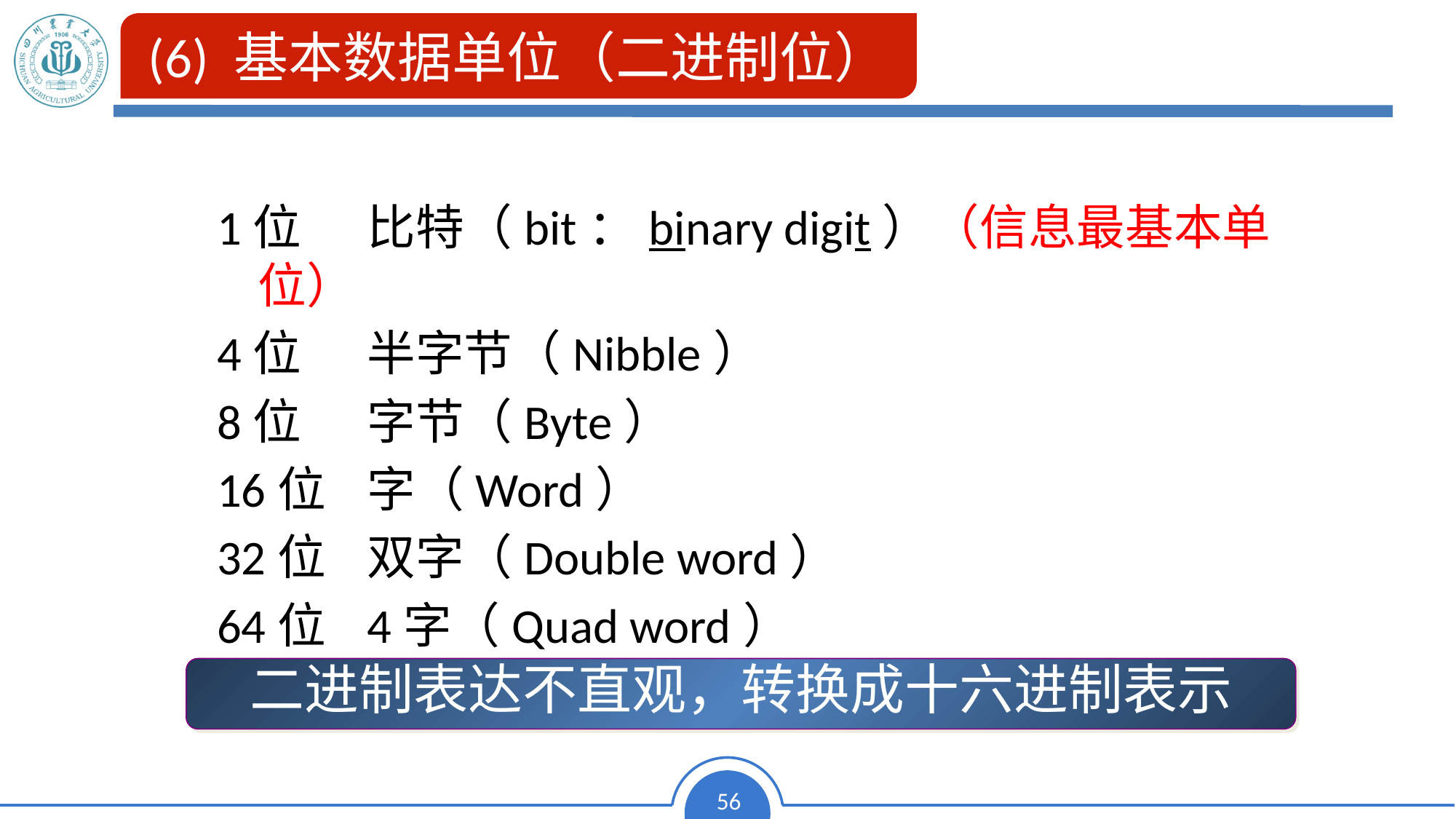

(6) 基本数据单位（二进制位）
1位	比特（bit：binary digit）（信息最基本单位）
4位	半字节（Nibble）
8位	字节（Byte）
16位	字（Word）
32位	双字（Double word）
64位	4字（Quad word）
二进制表达不直观，转换成十六进制表示